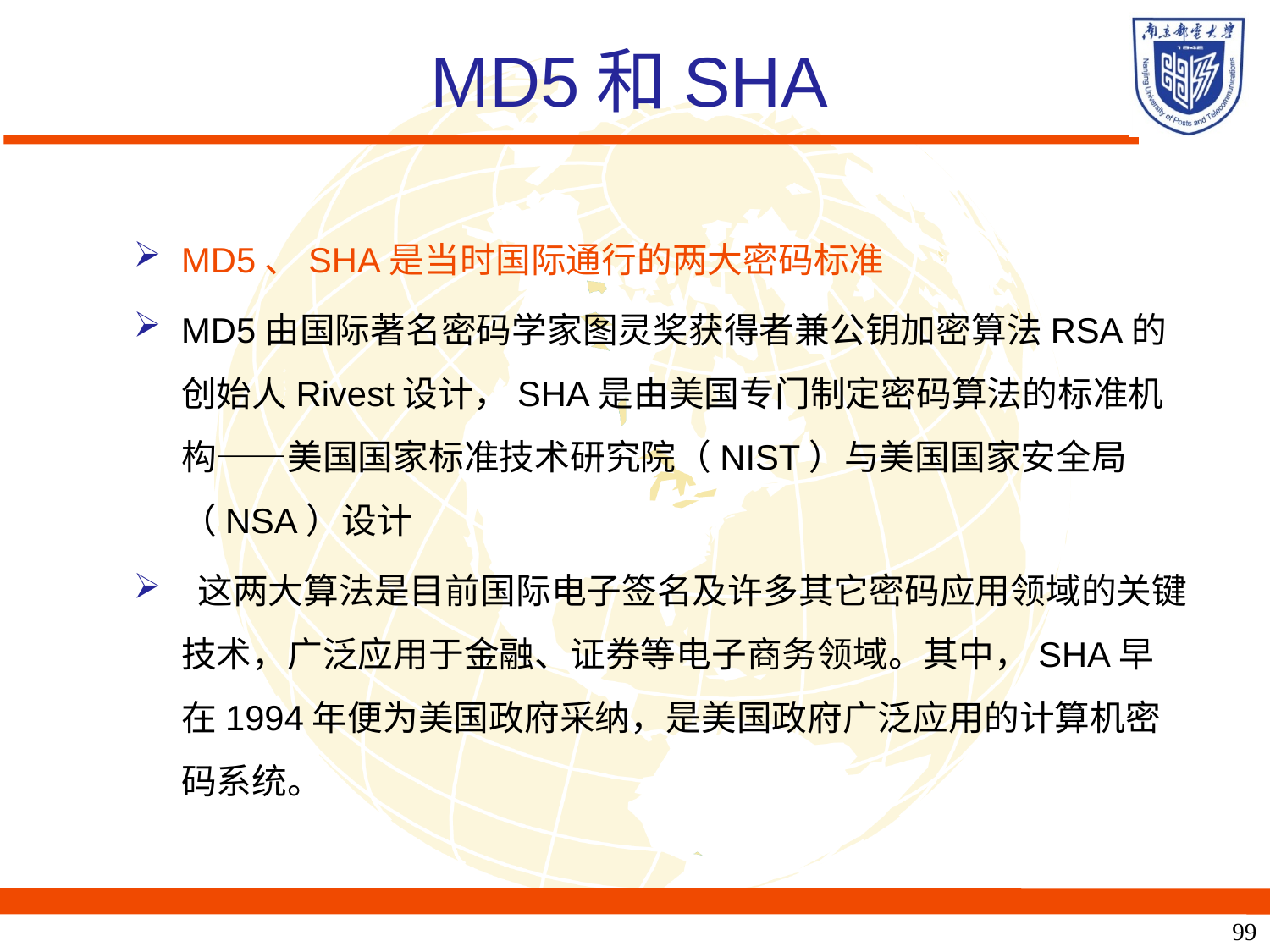

# MD5和SHA
MD5、SHA是当时国际通行的两大密码标准
MD5由国际著名密码学家图灵奖获得者兼公钥加密算法RSA的创始人Rivest设计，SHA是由美国专门制定密码算法的标准机构——美国国家标准技术研究院（NIST）与美国国家安全局（NSA）设计
 这两大算法是目前国际电子签名及许多其它密码应用领域的关键技术，广泛应用于金融、证券等电子商务领域。其中，SHA早在1994年便为美国政府采纳，是美国政府广泛应用的计算机密码系统。
99